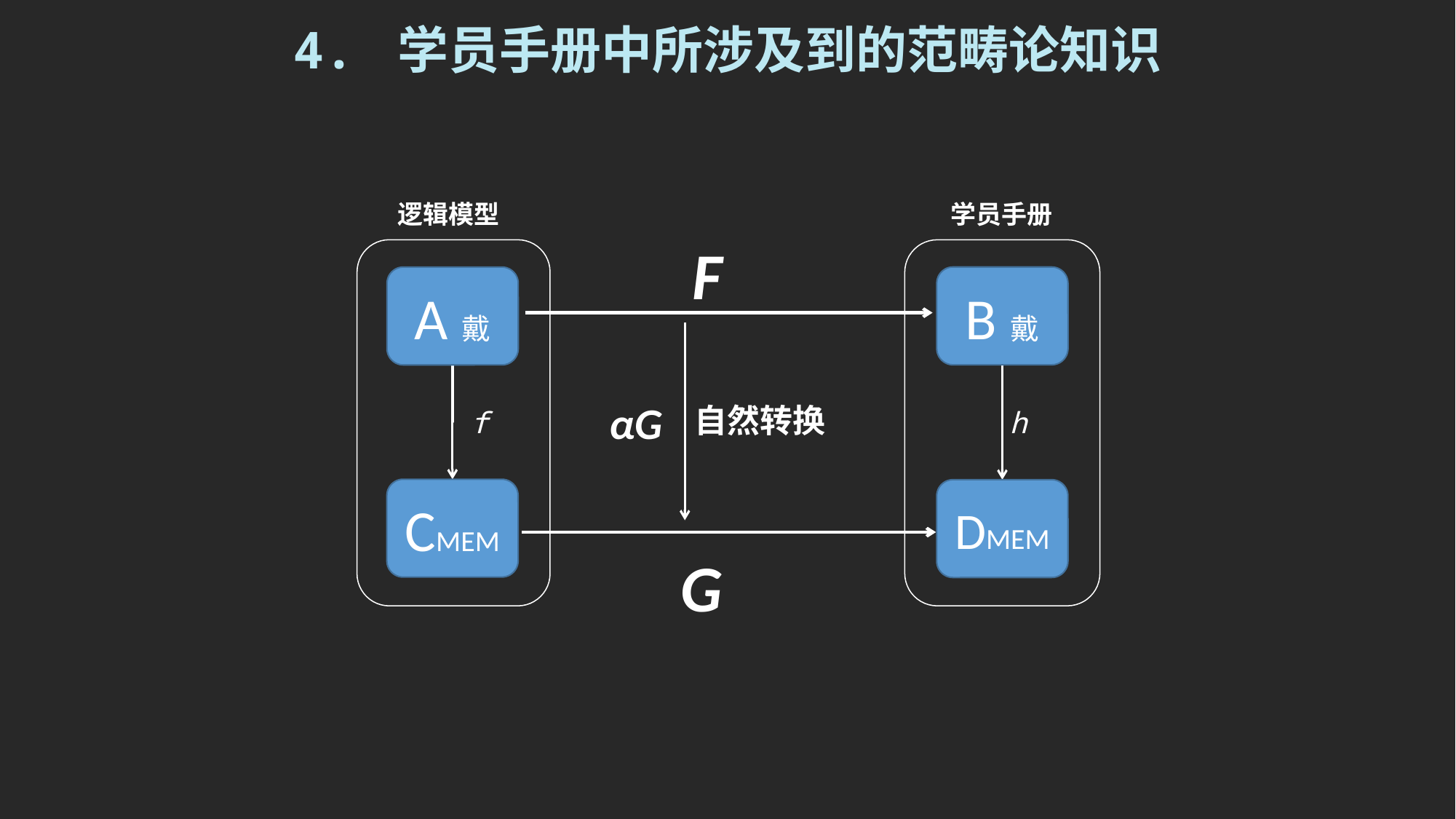

4. 学员手册中所涉及到的范畴论知识
逻辑模型
学员手册
F

B戴
A戴
αG
自然转换
f
h
CMEM
DMEM
G